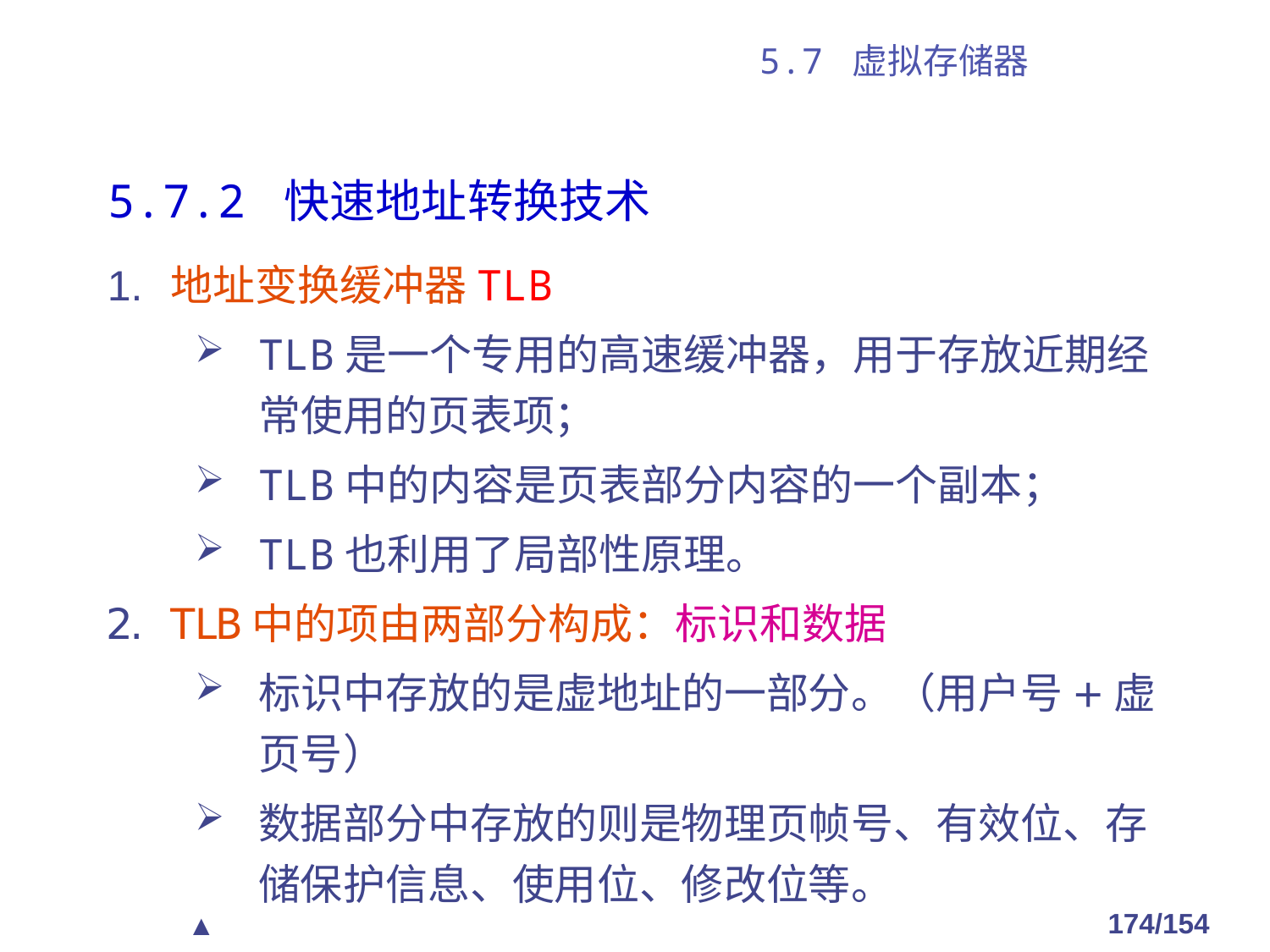

# 5.7 虚拟存储器
5.7.2 快速地址转换技术
地址变换缓冲器TLB
TLB是一个专用的高速缓冲器，用于存放近期经常使用的页表项；
TLB中的内容是页表部分内容的一个副本；
TLB也利用了局部性原理。
TLB中的项由两部分构成：标识和数据
标识中存放的是虚地址的一部分。（用户号+虚页号）
数据部分中存放的则是物理页帧号、有效位、存储保护信息、使用位、修改位等。